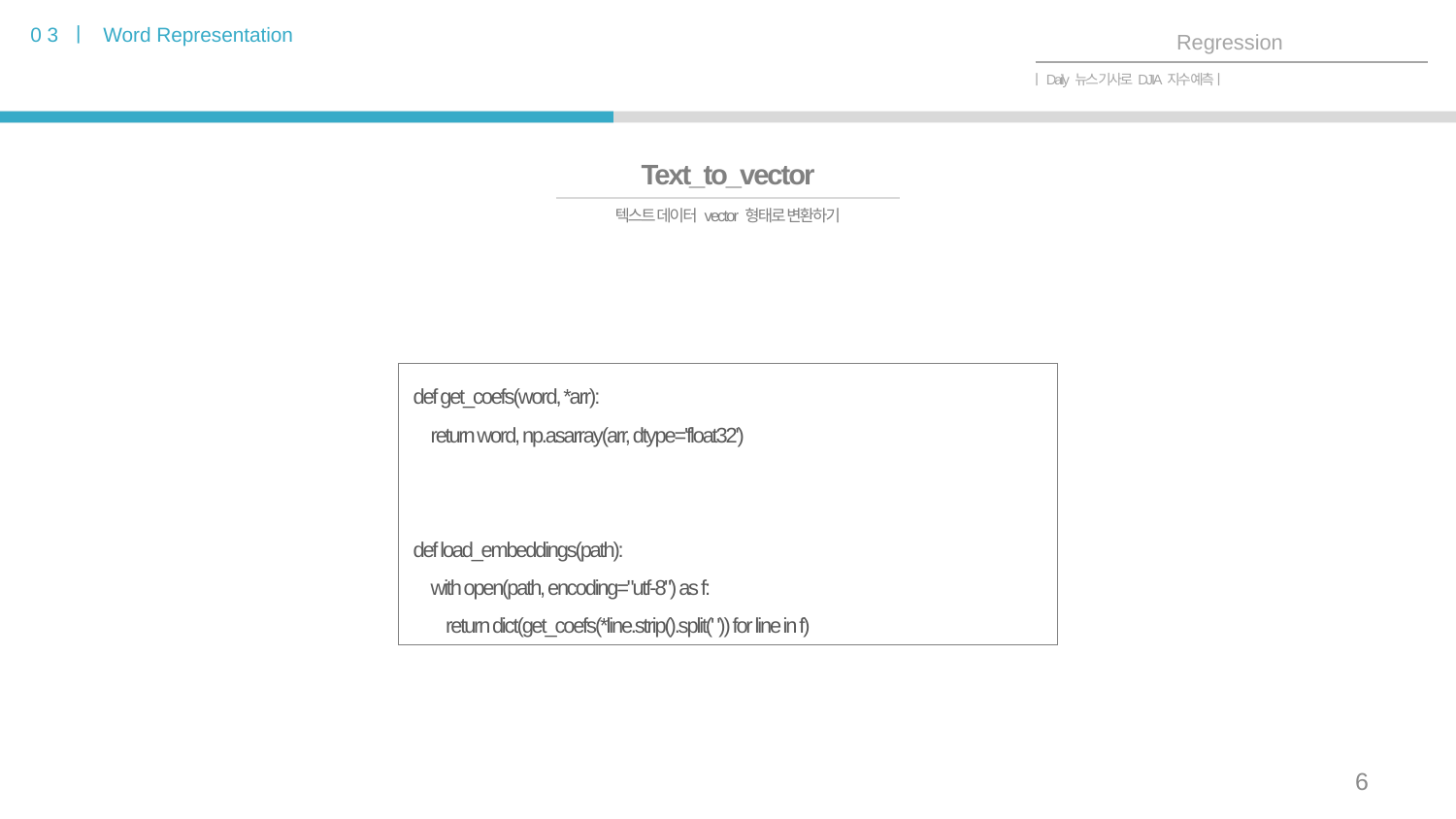

0 3 ㅣ  Word Representation
Regression
ㅣDaily 뉴스 기사로 DJIA 지수 예측ㅣ

Text_to_vector
텍스트 데이터 vector 형태로 변환하기
def get_coefs(word, *arr):
    return word, np.asarray(arr, dtype='float32')

def load_embeddings(path):
    with open(path, encoding="utf-8") as f:
        return dict(get_coefs(*line.strip().split(' ')) for line in f)
6